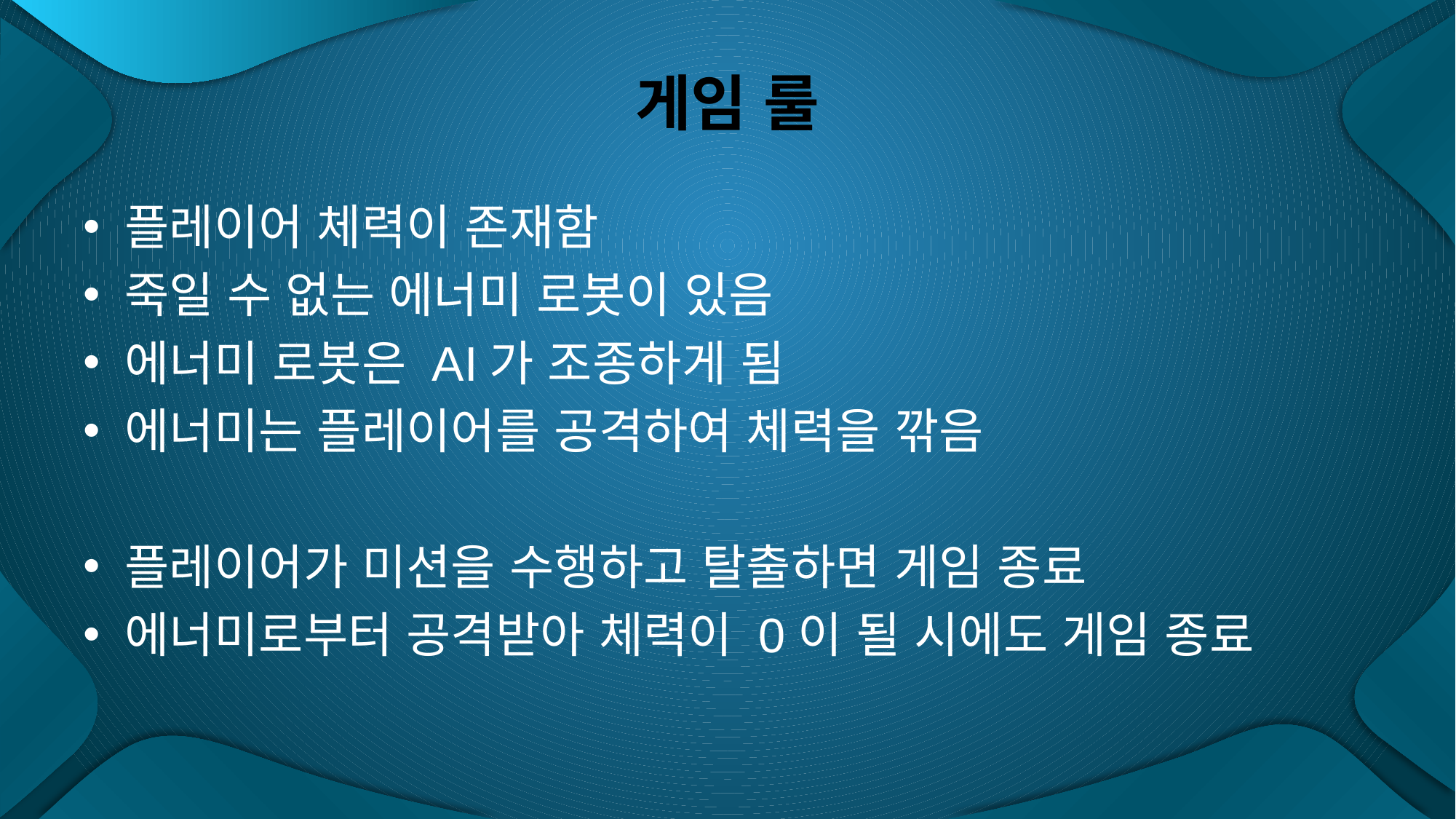

# 게임 룰
플레이어 체력이 존재함
죽일 수 없는 에너미 로봇이 있음
에너미 로봇은 AI가 조종하게 됨
에너미는 플레이어를 공격하여 체력을 깎음

플레이어가 미션을 수행하고 탈출하면 게임 종료
에너미로부터 공격받아 체력이 0이 될 시에도 게임 종료